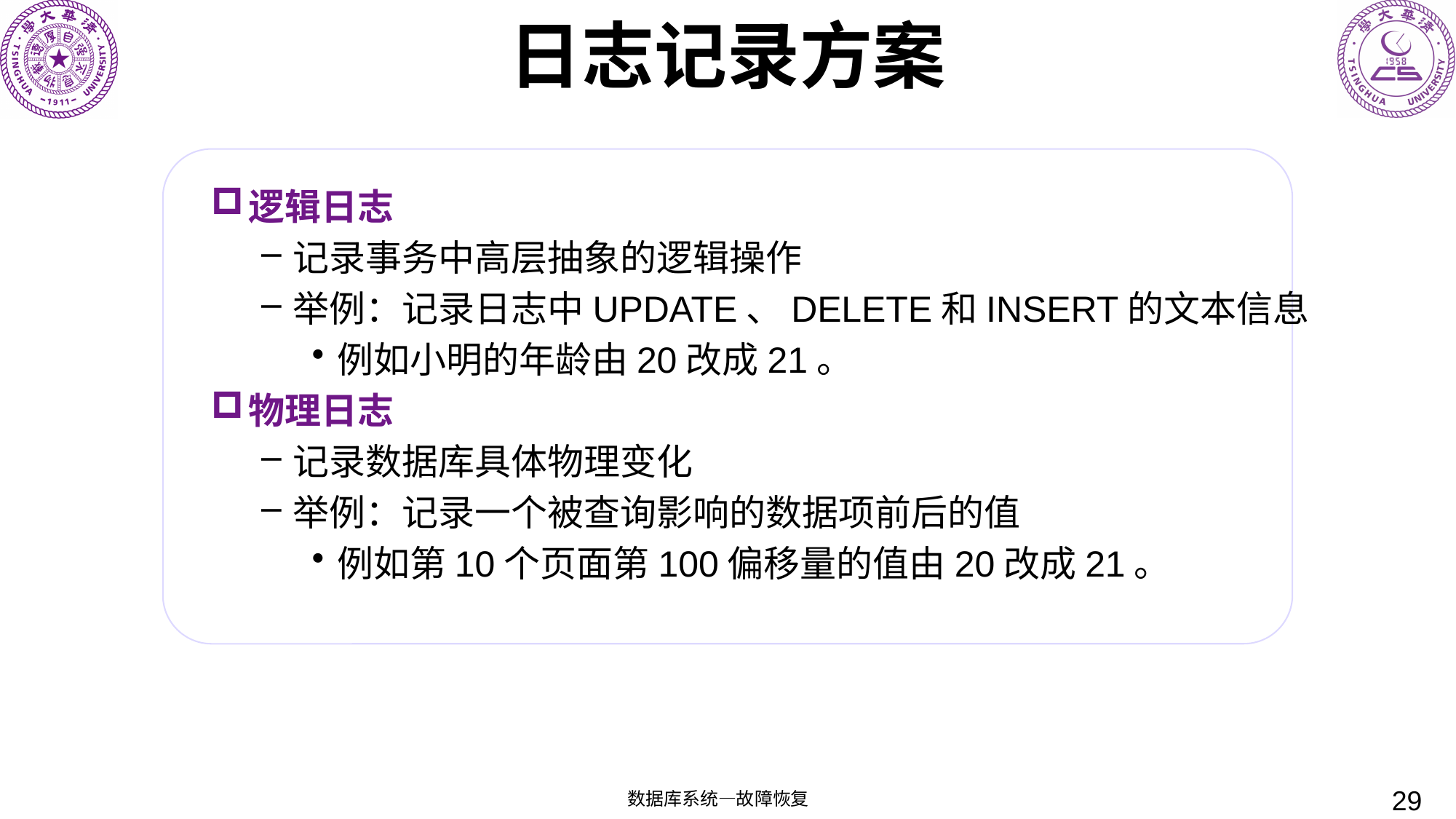

# 日志记录方案

逻辑日志
记录事务中高层抽象的逻辑操作
举例：记录日志中UPDATE、DELETE和INSERT的文本信息
例如小明的年龄由20改成21。
物理日志
记录数据库具体物理变化
举例：记录一个被查询影响的数据项前后的值
例如第10个页面第100偏移量的值由20改成21。

29
数据库系统—故障恢复